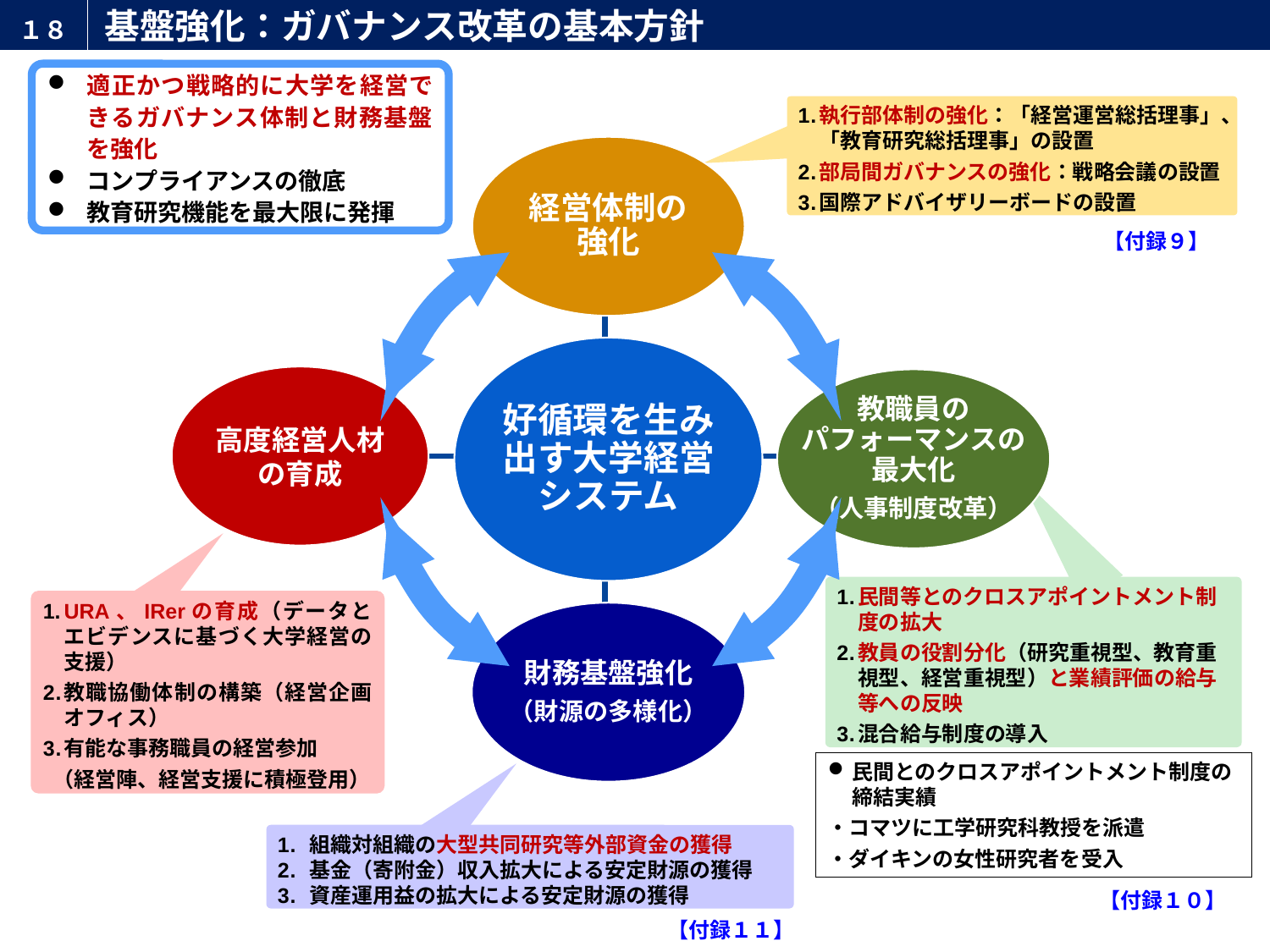

# 基盤強化：ガバナンス改革の基本方針
１８
（5/12）
付録番号の変更
適正かつ戦略的に大学を経営できるガバナンス体制と財務基盤を強化
コンプライアンスの徹底
教育研究機能を最大限に発揮

執行部体制の強化：「経営運営総括理事」、「教育研究総括理事」の設置
部局間ガバナンスの強化：戦略会議の設置
国際アドバイザリーボードの設置
経営体制の強化
高度経営人材の育成
教職員の
パフォーマンスの
最大化
（人事制度改革）
財務基盤強化
（財源の多様化）
【付録９】

好循環を生み出す大学経営システム

民間等とのクロスアポイントメント制度の拡大
教員の役割分化（研究重視型、教育重視型、経営重視型）と業績評価の給与等への反映
混合給与制度の導入
URA、IRerの育成（データとエビデンスに基づく大学経営の支援）
教職協働体制の構築（経営企画オフィス）
有能な事務職員の経営参加
 （経営陣、経営支援に積極登用）

民間とのクロスアポイントメント制度の締結実績
・コマツに工学研究科教授を派遣
・ダイキンの女性研究者を受入
組織対組織の大型共同研究等外部資金の獲得
基金（寄附金）収入拡大による安定財源の獲得
資産運用益の拡大による安定財源の獲得
【付録１０】
【付録１１】